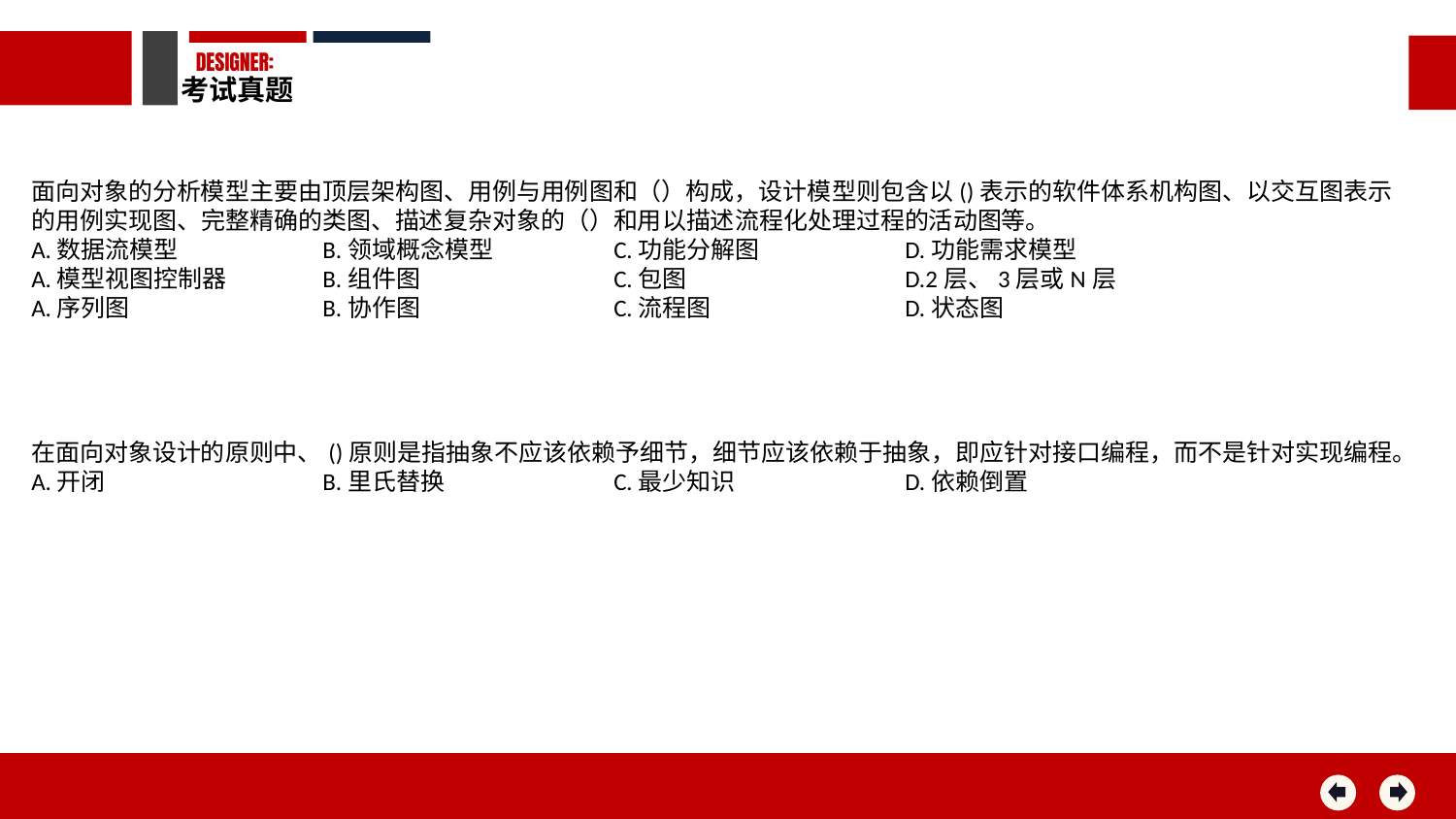

DESIGNER:
考试真题
面向对象的分析模型主要由顶层架构图、用例与用例图和（）构成，设计模型则包含以()表示的软件体系机构图、以交互图表示的用例实现图、完整精确的类图、描述复杂对象的（）和用以描述流程化处理过程的活动图等。
A.数据流模型    	B.领域概念模型    	C.功能分解图     	D.功能需求模型
A.模型视图控制器    	B.组件图    		C.包图      		D.2层、3层或N层
A.序列图      		B.协作图     		C.流程图       		D.状态图

在面向对象设计的原则中、()原则是指抽象不应该依赖予细节，细节应该依赖于抽象，即应针对接口编程，而不是针对实现编程。
A.开闭		B.里氏替换		C.最少知识		D.依赖倒置